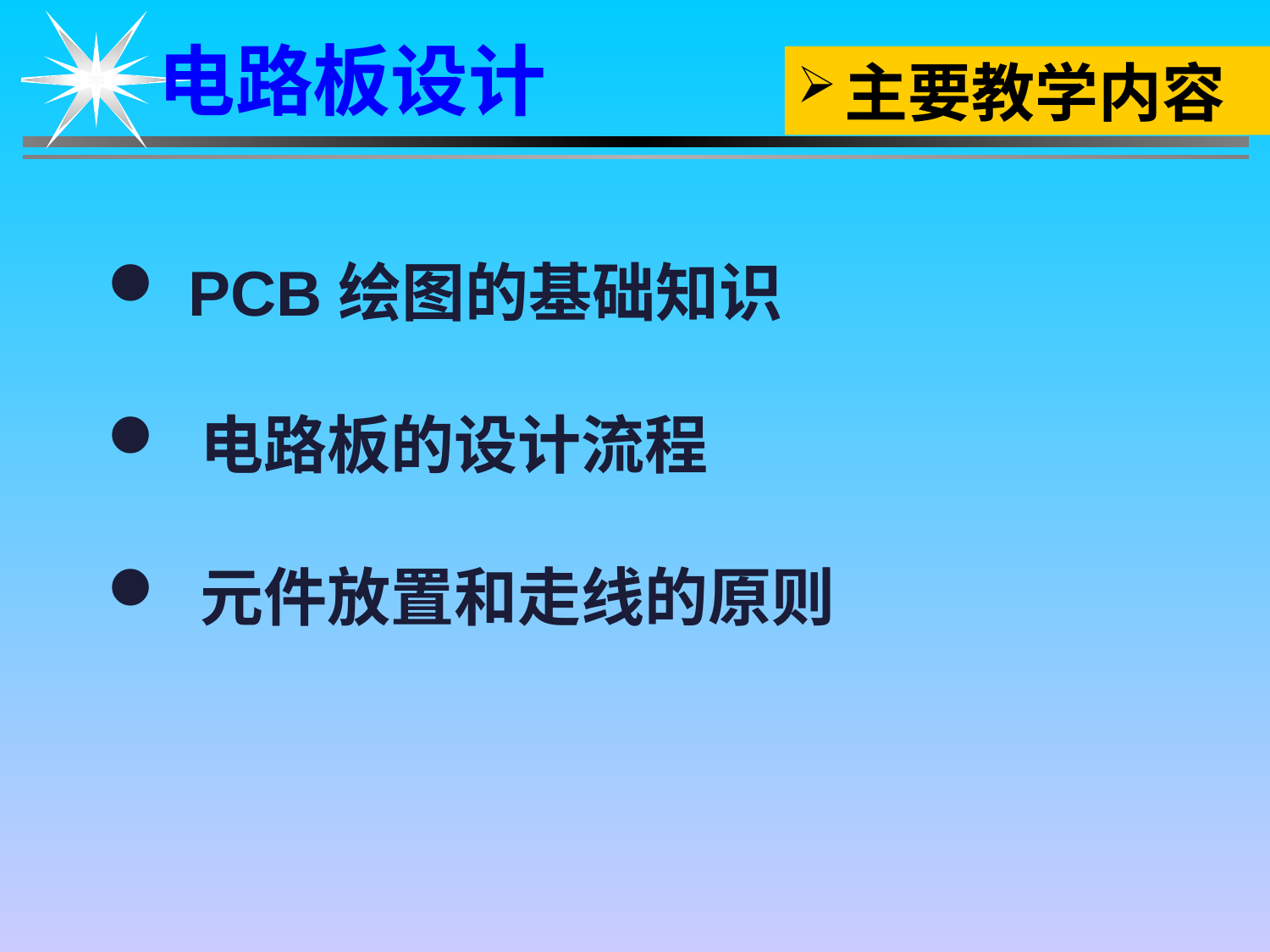

电路板设计
主要教学内容
 PCB绘图的基础知识

 电路板的设计流程

 元件放置和走线的原则